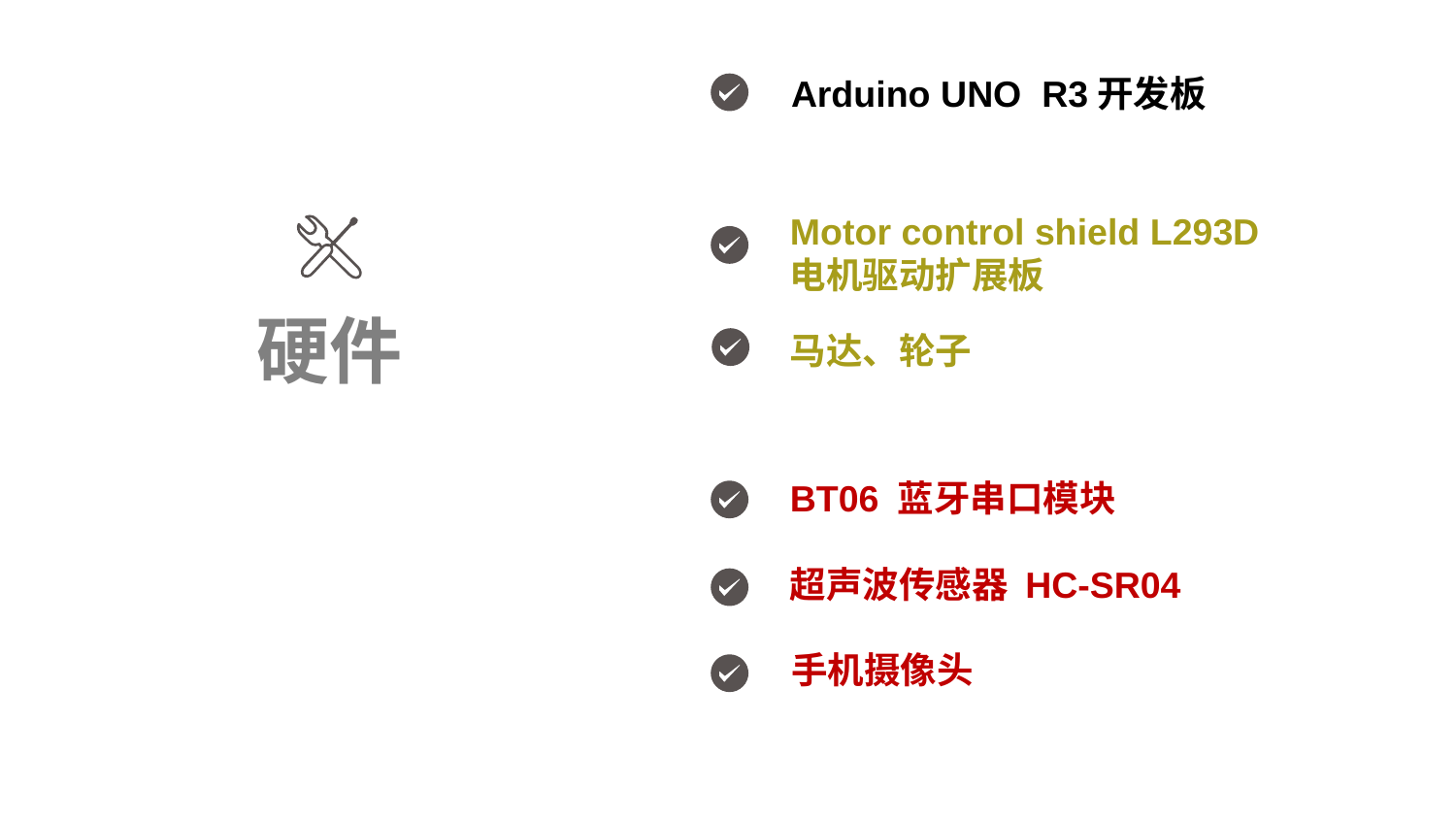

Arduino UNO  R3开发板

Motor control shield L293D
电机驱动扩展板

马达、轮子
硬件

BT06 蓝牙串口模块

超声波传感器 HC-SR04

手机摄像头